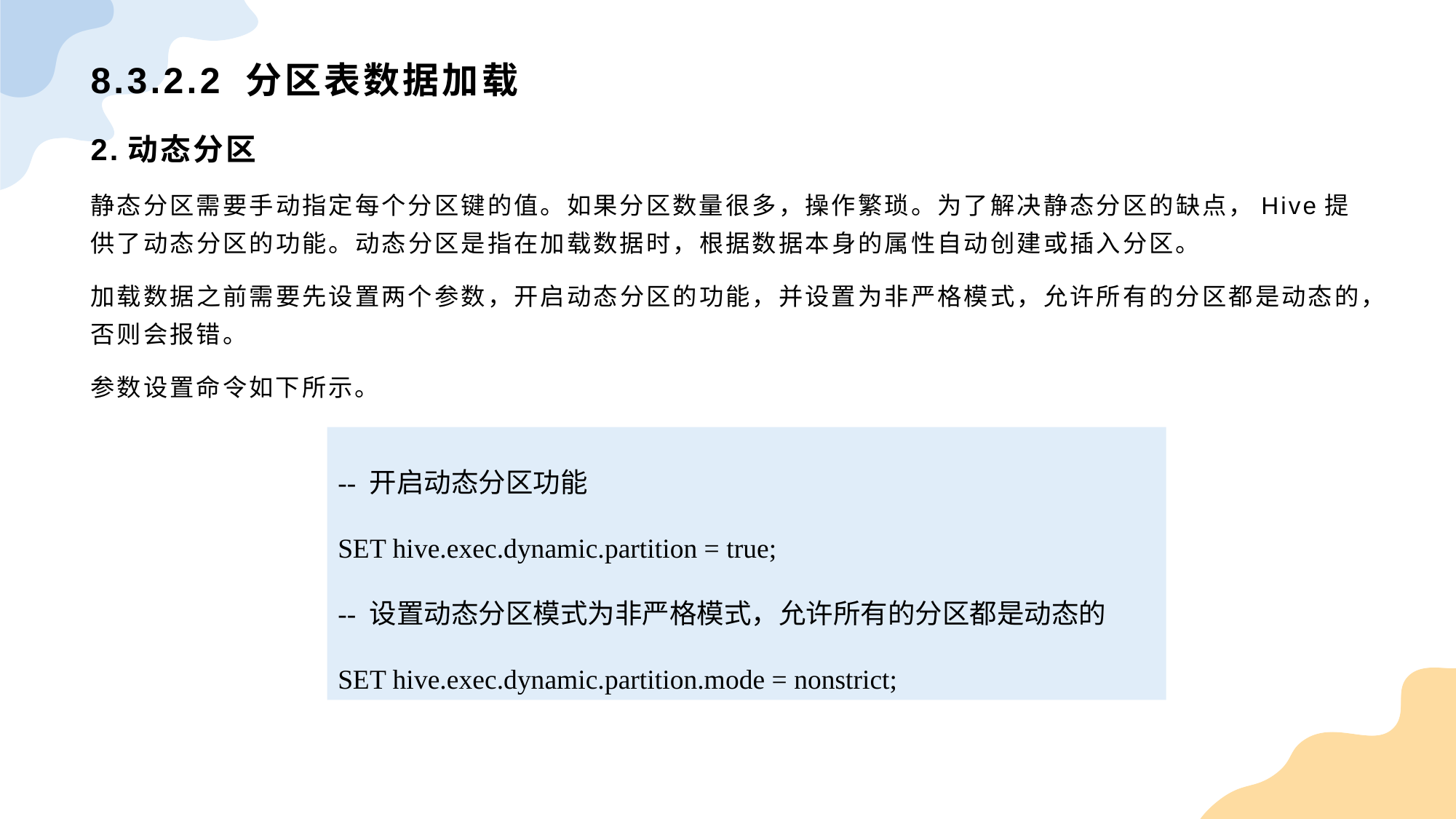

# 8.3.2.2 分区表数据加载
2.动态分区
静态分区需要手动指定每个分区键的值。如果分区数量很多，操作繁琐。为了解决静态分区的缺点，Hive提供了动态分区的功能。动态分区是指在加载数据时，根据数据本身的属性自动创建或插入分区。
加载数据之前需要先设置两个参数，开启动态分区的功能，并设置为非严格模式，允许所有的分区都是动态的，否则会报错。
参数设置命令如下所示。
-- 开启动态分区功能
SET hive.exec.dynamic.partition = true;
-- 设置动态分区模式为非严格模式，允许所有的分区都是动态的
SET hive.exec.dynamic.partition.mode = nonstrict;